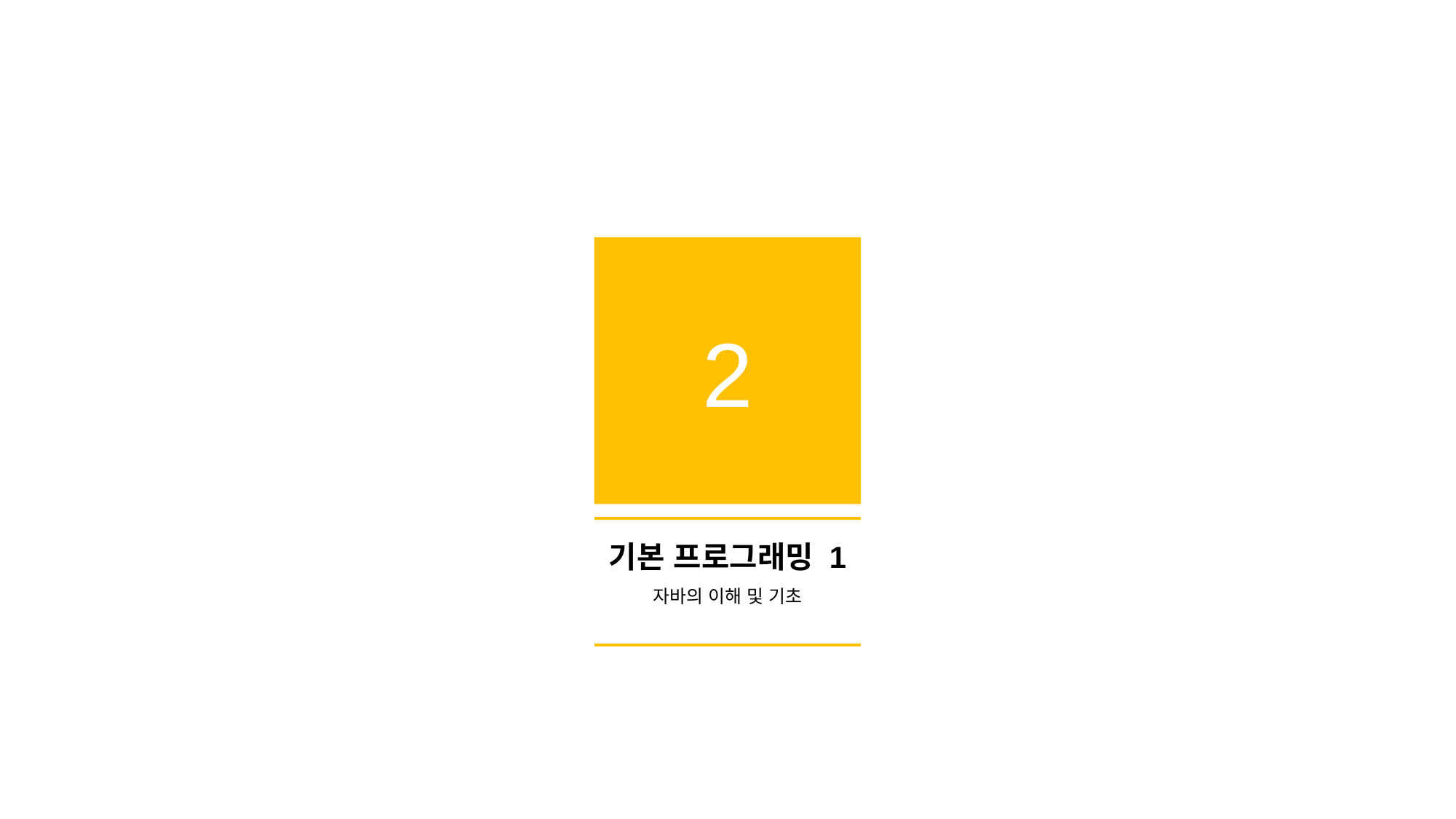

2
기본 프로그래밍 1
자바의 이해 및 기초